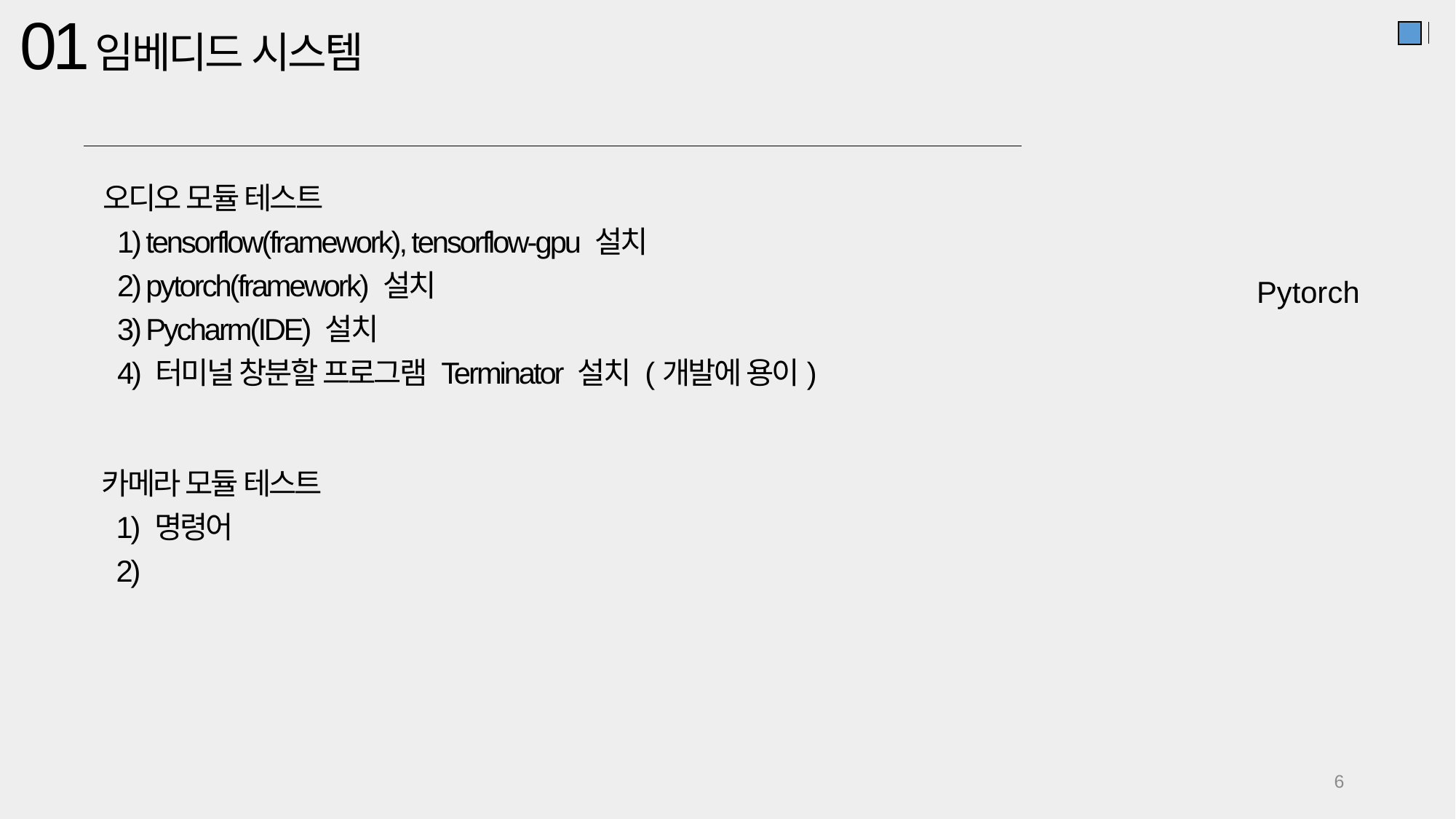

01
임베디드 시스템

오디오 모듈 테스트
  1) tensorflow(framework), tensorflow-gpu 설치
  2) pytorch(framework) 설치
  3) Pycharm(IDE) 설치
  4) 터미널 창분할 프로그램 Terminator 설치 (개발에 용이)
Pytorch
카메라 모듈 테스트
  1) 명령어
  2)
6